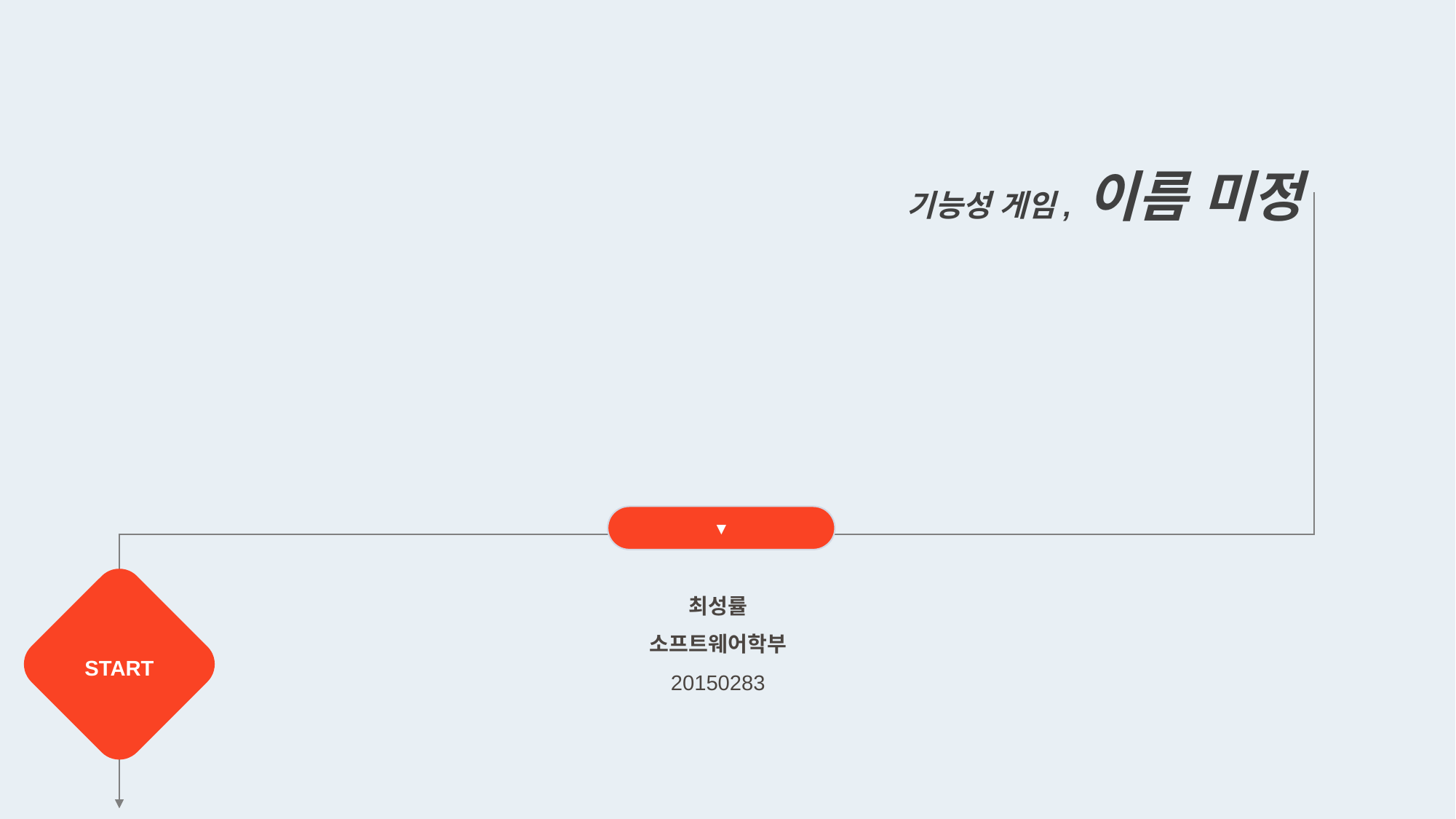

기능성 게임, 이름 미정

▼
최성률
소프트웨어학부
20150283

START